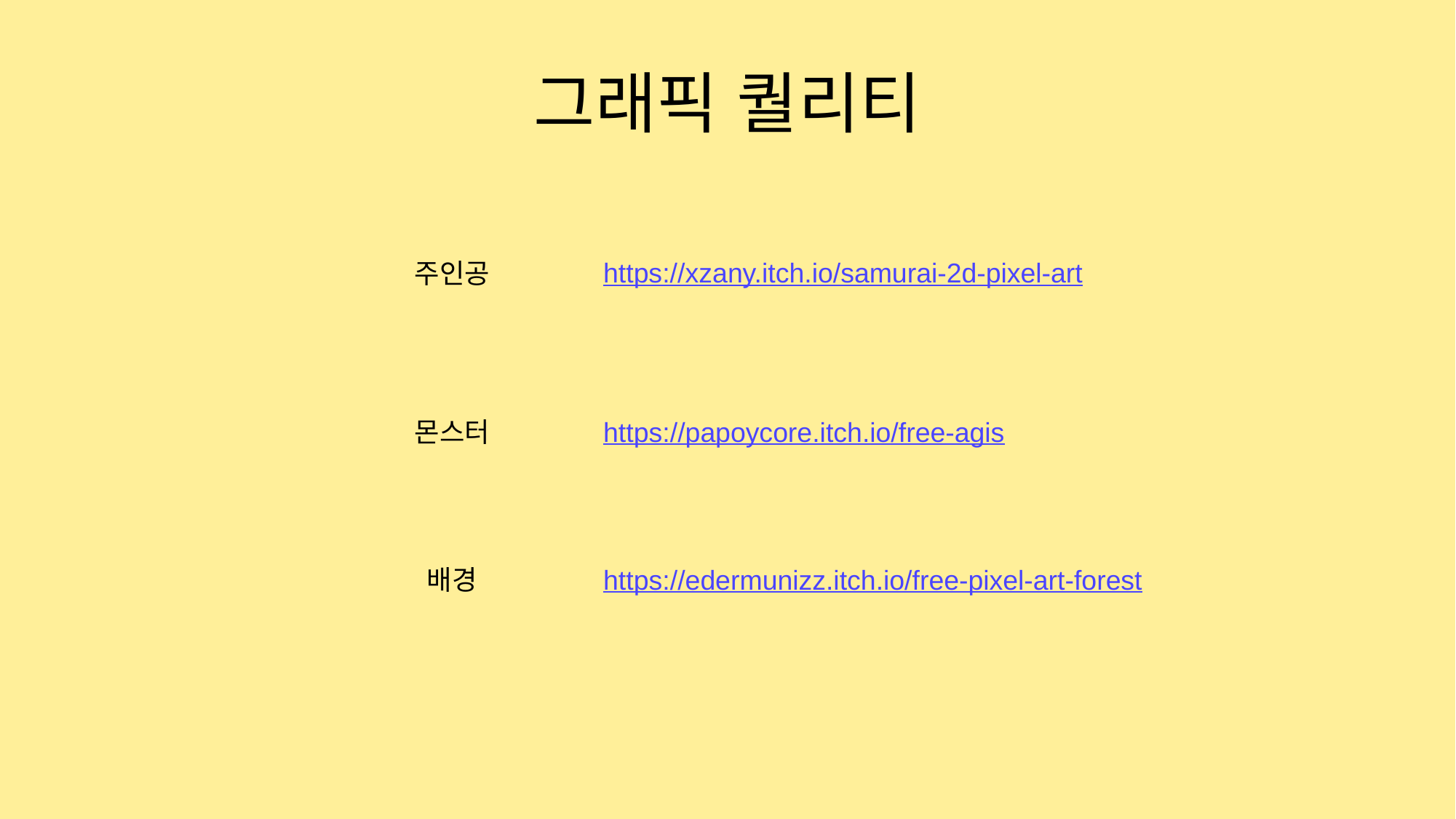

# 그래픽 퀄리티
https://xzany.itch.io/samurai-2d-pixel-art
주인공
몬스터
https://papoycore.itch.io/free-agis
배경
https://edermunizz.itch.io/free-pixel-art-forest